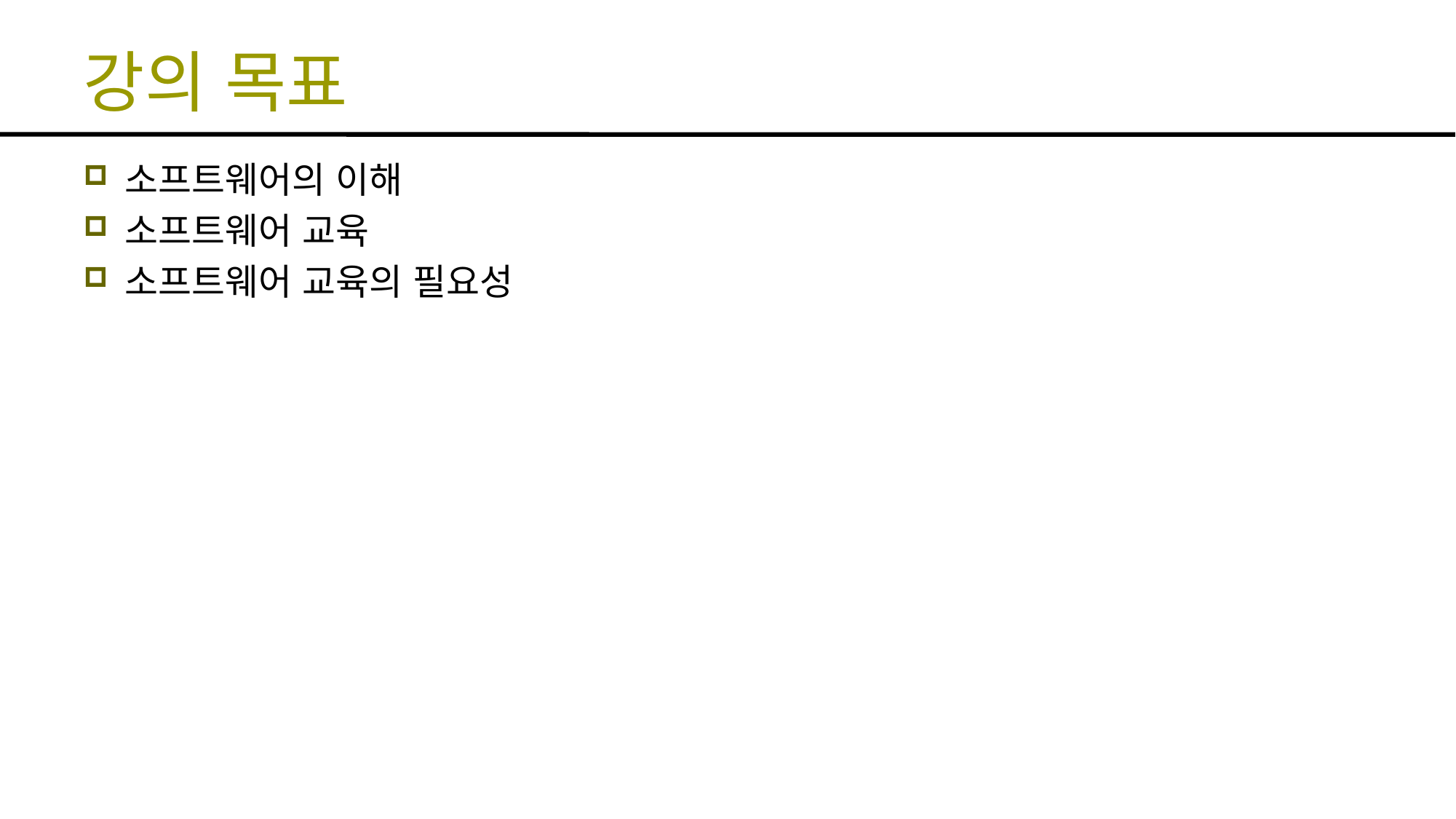

# 강의 목표
소프트웨어의 이해
소프트웨어 교육
소프트웨어 교육의 필요성